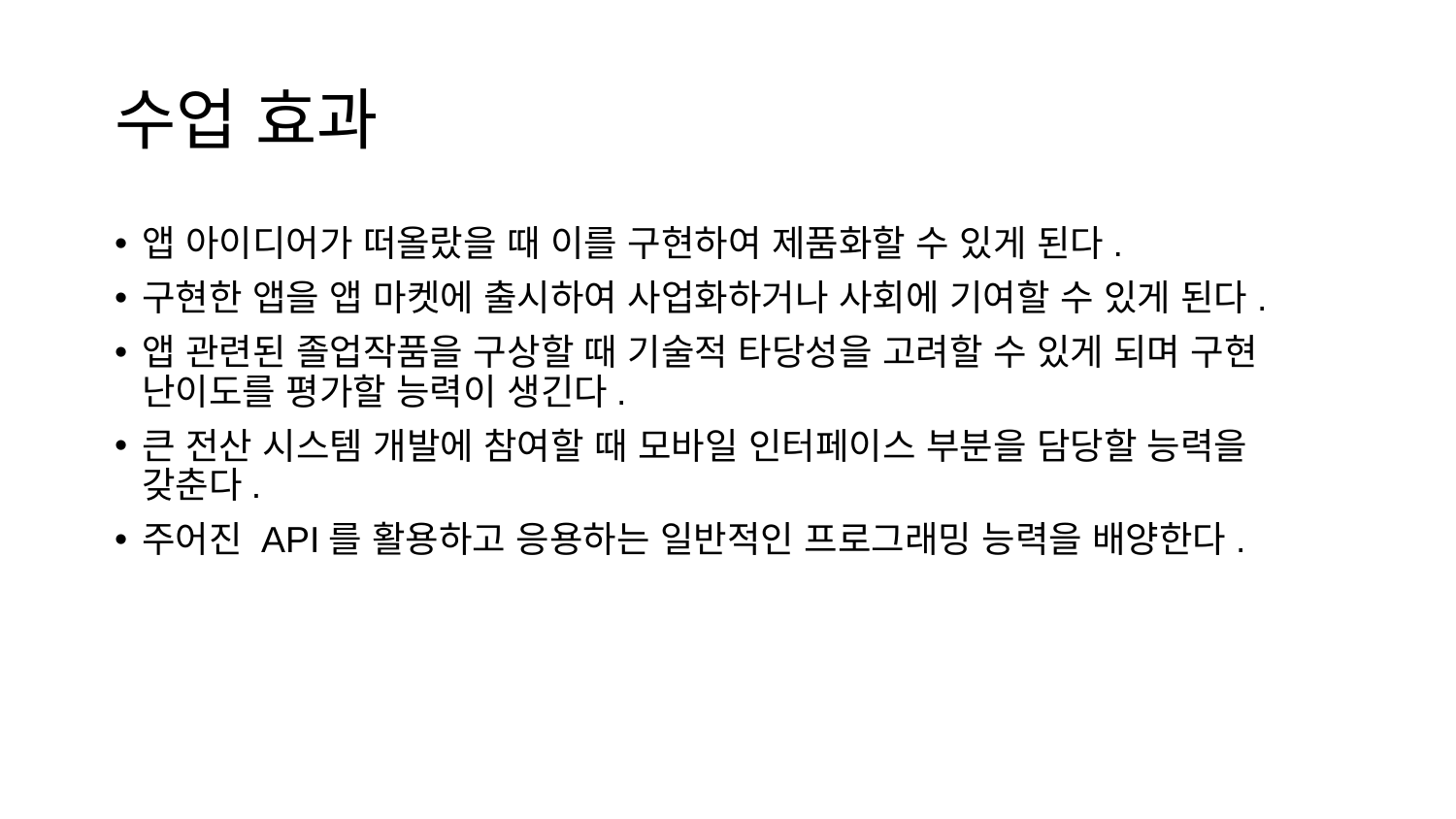

# 수업 효과
앱 아이디어가 떠올랐을 때 이를 구현하여 제품화할 수 있게 된다.
구현한 앱을 앱 마켓에 출시하여 사업화하거나 사회에 기여할 수 있게 된다.
앱 관련된 졸업작품을 구상할 때 기술적 타당성을 고려할 수 있게 되며 구현 난이도를 평가할 능력이 생긴다.
큰 전산 시스템 개발에 참여할 때 모바일 인터페이스 부분을 담당할 능력을 갖춘다.
주어진 API를 활용하고 응용하는 일반적인 프로그래밍 능력을 배양한다.